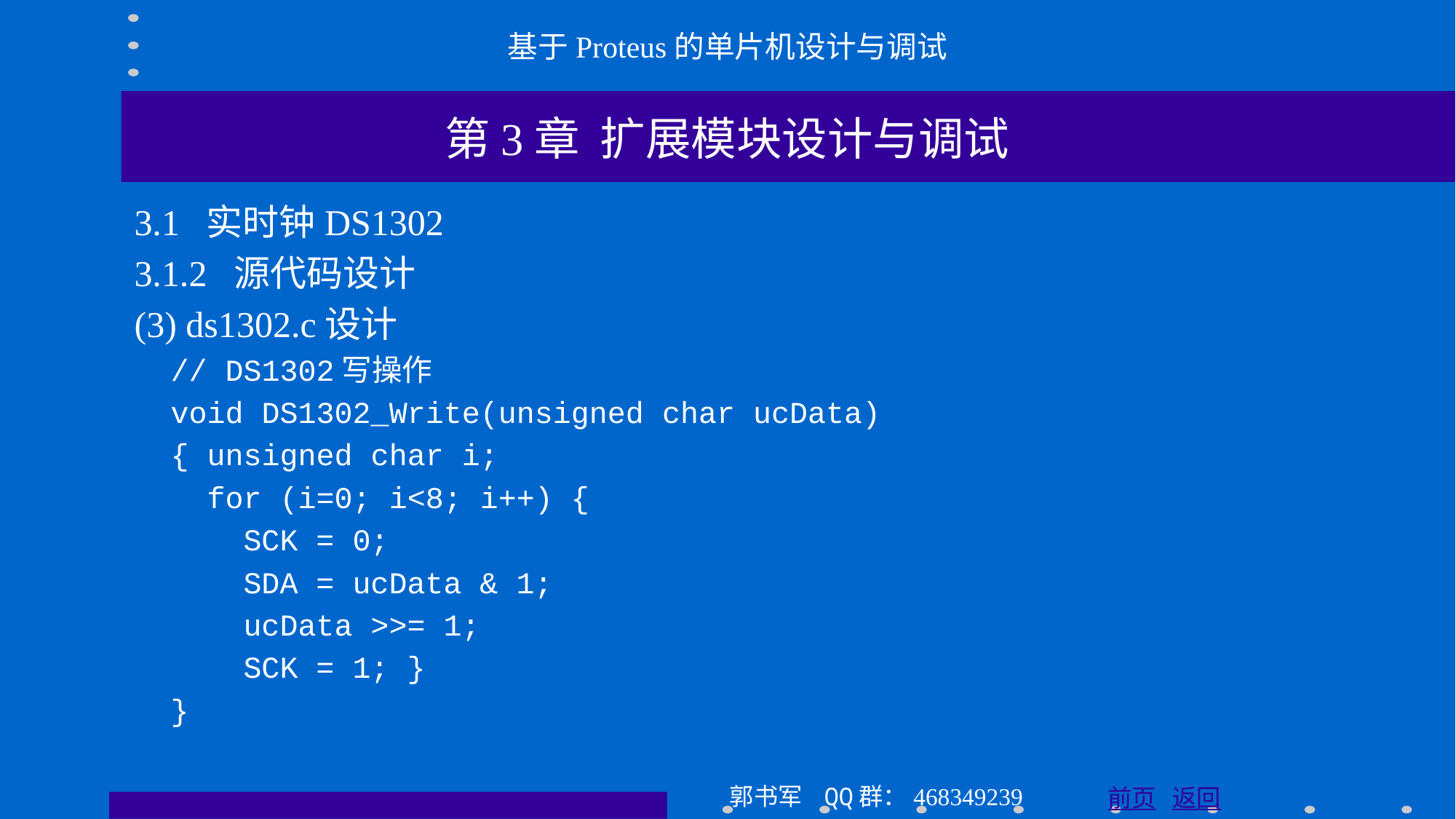

基于Proteus的单片机设计与调试
第3章  扩展模块设计与调试
3.1  实时钟DS1302
3.1.2  源代码设计
(3) ds1302.c设计
  // DS1302写操作
  void DS1302_Write(unsigned char ucData)
  { unsigned char i;
    for (i=0; i<8; i++) {
      SCK = 0;
      SDA = ucData & 1;
      ucData >>= 1;
      SCK = 1; }
  }

郭书军   QQ群：468349239
前页   返回